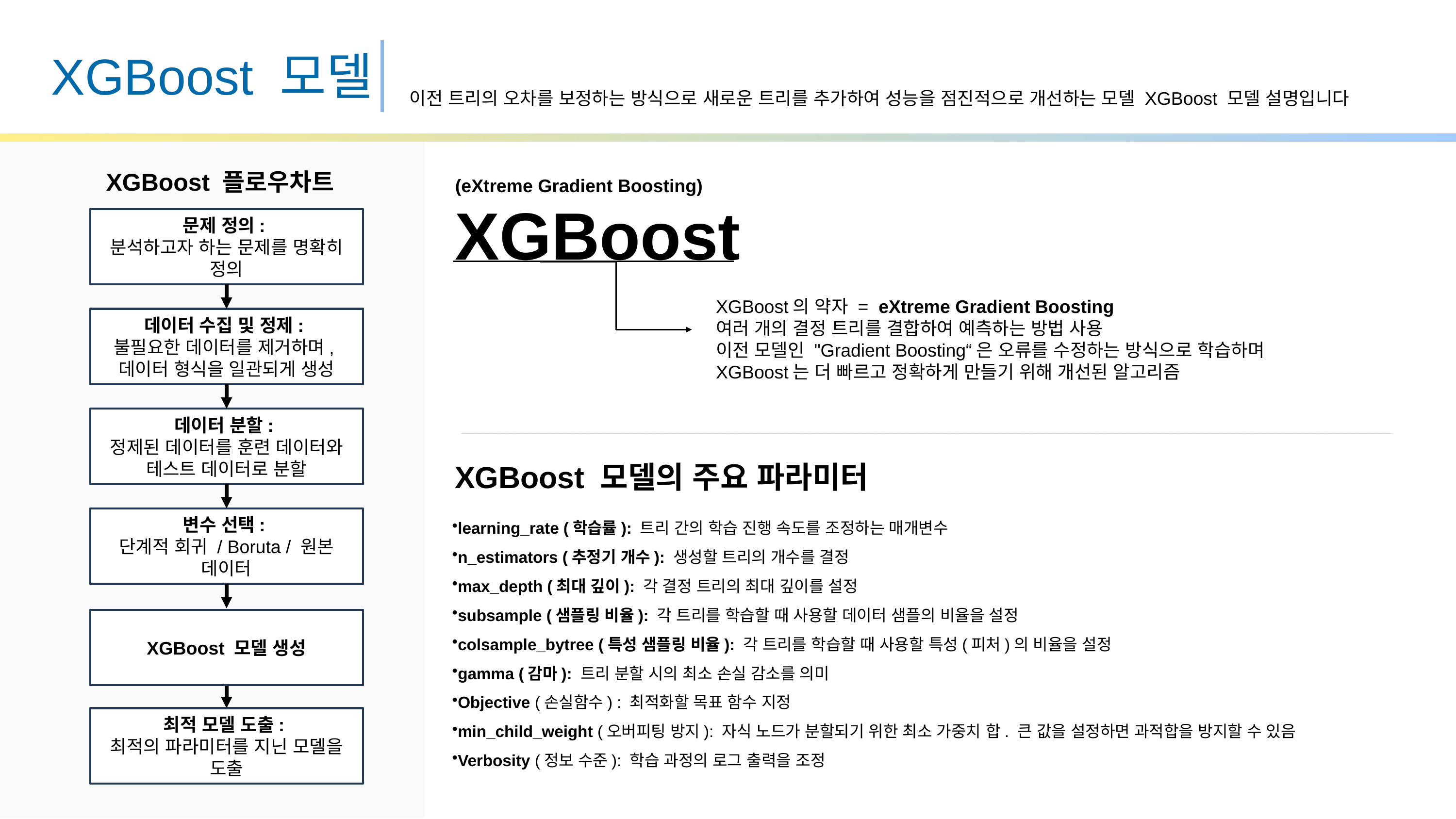

XGBoost 모델
이전 트리의 오차를 보정하는 방식으로 새로운 트리를 추가하여 성능을 점진적으로 개선하는 모델 XGBoost 모델 설명입니다

XGBoost 플로우차트
(eXtreme Gradient Boosting)
XGBoost
문제 정의:
분석하고자 하는 문제를 명확히 정의
데이터 수집 및 정제:
불필요한 데이터를 제거하며,
데이터 형식을 일관되게 생성
데이터 분할:
정제된 데이터를 훈련 데이터와 테스트 데이터로 분할
변수 선택:
단계적 회귀 / Boruta / 원본 데이터
XGBoost 모델 생성
최적 모델 도출:
최적의 파라미터를 지닌 모델을 도출
XGBoost의 약자 =  eXtreme Gradient Boosting
여러 개의 결정 트리를 결합하여 예측하는 방법 사용
이전 모델인 "Gradient Boosting“은 오류를 수정하는 방식으로 학습하며
XGBoost는 더 빠르고 정확하게 만들기 위해 개선된 알고리즘
XGBoost 모델의 주요 파라미터
learning_rate (학습률): 트리 간의 학습 진행 속도를 조정하는 매개변수
n_estimators (추정기 개수): 생성할 트리의 개수를 결정
max_depth (최대 깊이): 각 결정 트리의 최대 깊이를 설정
subsample (샘플링 비율): 각 트리를 학습할 때 사용할 데이터 샘플의 비율을 설정
colsample_bytree (특성 샘플링 비율): 각 트리를 학습할 때 사용할 특성(피처)의 비율을 설정
gamma (감마): 트리 분할 시의 최소 손실 감소를 의미
Objective (손실함수) : 최적화할 목표 함수 지정
min_child_weight (오버피팅 방지): 자식 노드가 분할되기 위한 최소 가중치 합. 큰 값을 설정하면 과적합을 방지할 수 있음
Verbosity (정보 수준): 학습 과정의 로그 출력을 조정